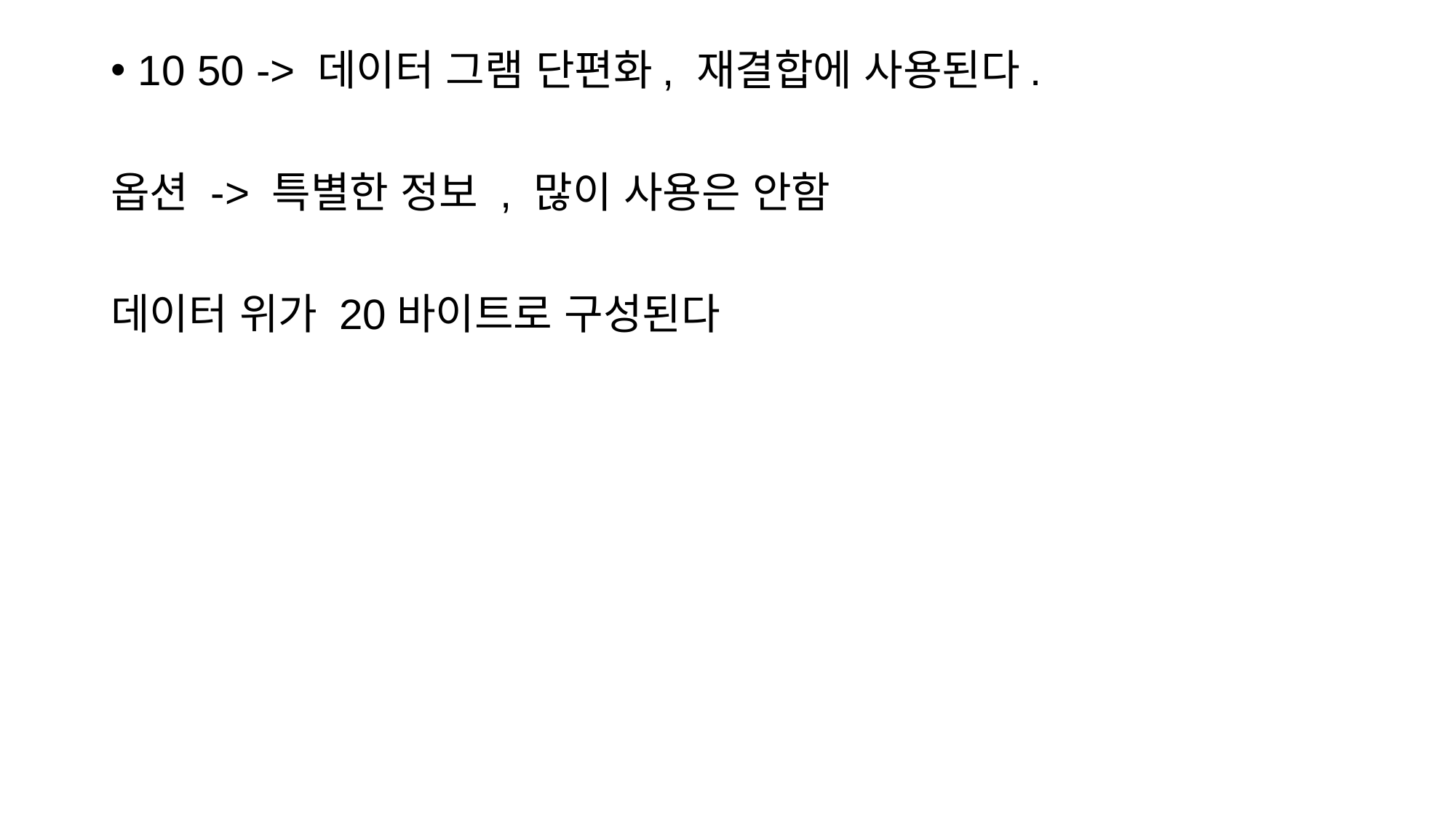

10 50 -> 데이터 그램 단편화, 재결합에 사용된다.

옵션 -> 특별한 정보 , 많이 사용은 안함

데이터 위가 20바이트로 구성된다